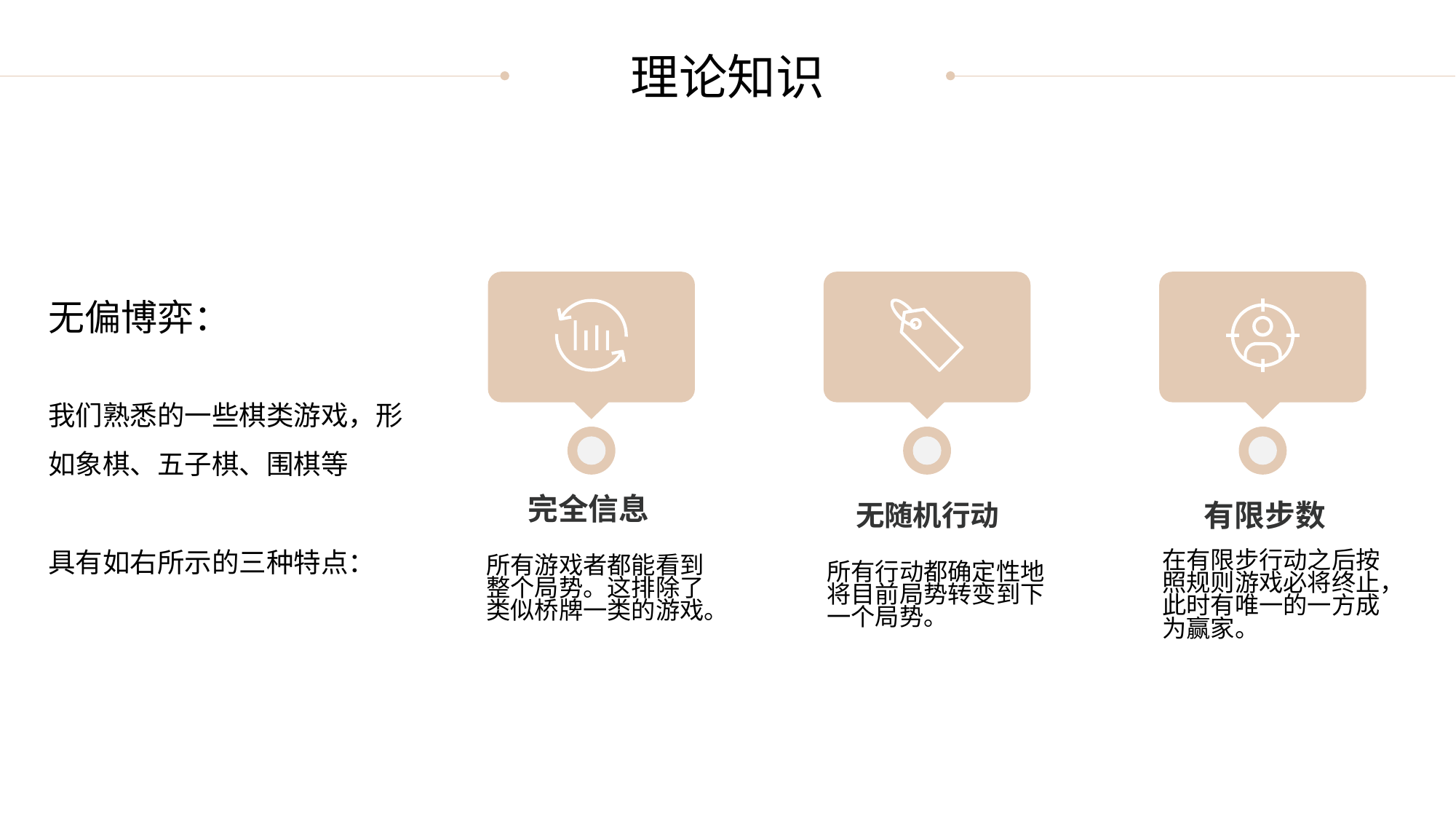

理论知识

无偏博弈：

我们熟悉的一些棋类游戏，形如象棋、五子棋、围棋等

具有如右所示的三种特点：

完全信息
无随机行动
有限步数
所有游戏者都能看到整个局势。这排除了类似桥牌一类的游戏。
所有行动都确定性地将目前局势转变到下一个局势。
在有限步行动之后按照规则游戏必将终止，此时有唯一的一方成为赢家。